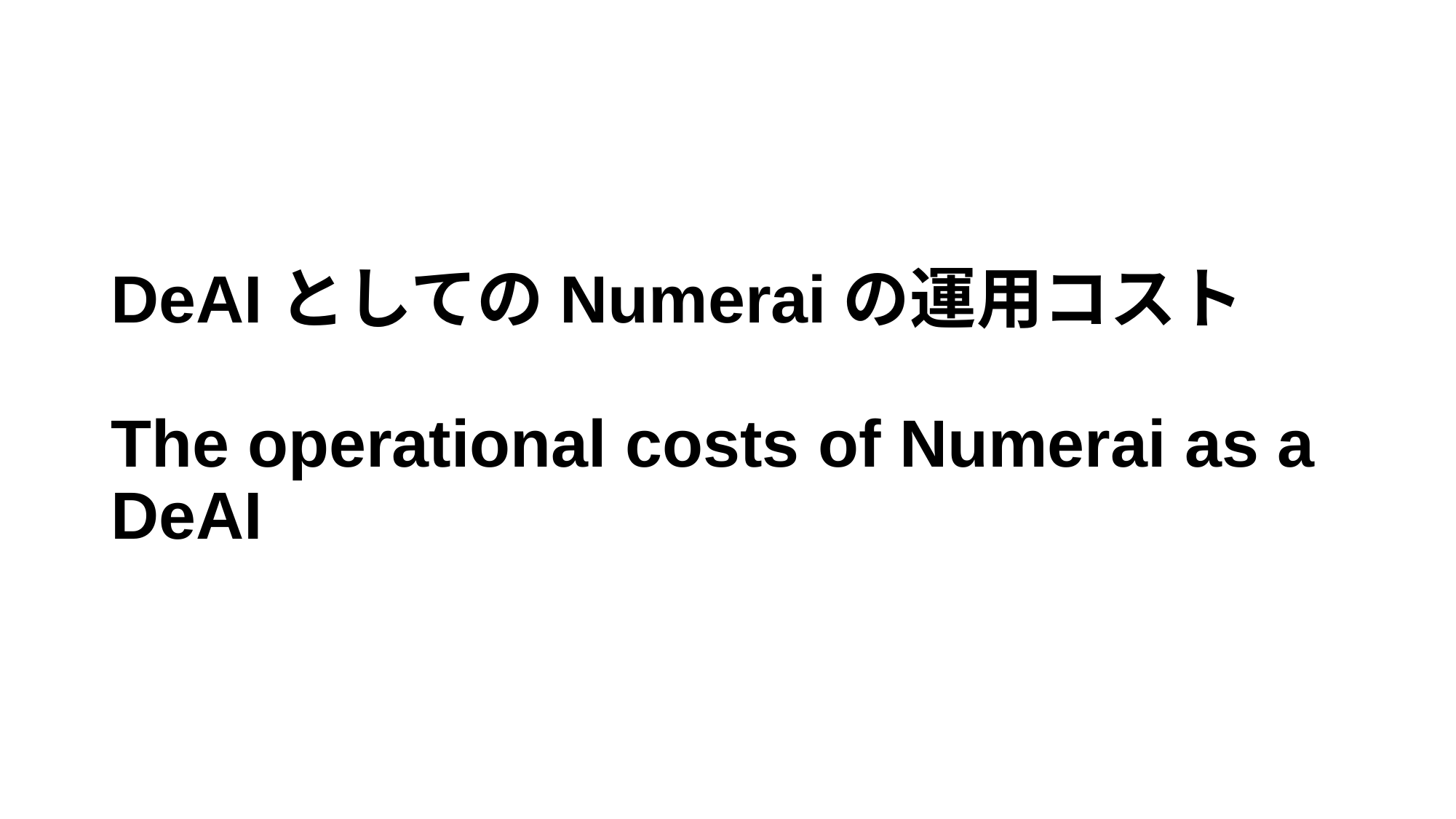

# DeAIとしてのNumeraiの運用コスト The operational costs of Numerai as a DeAI